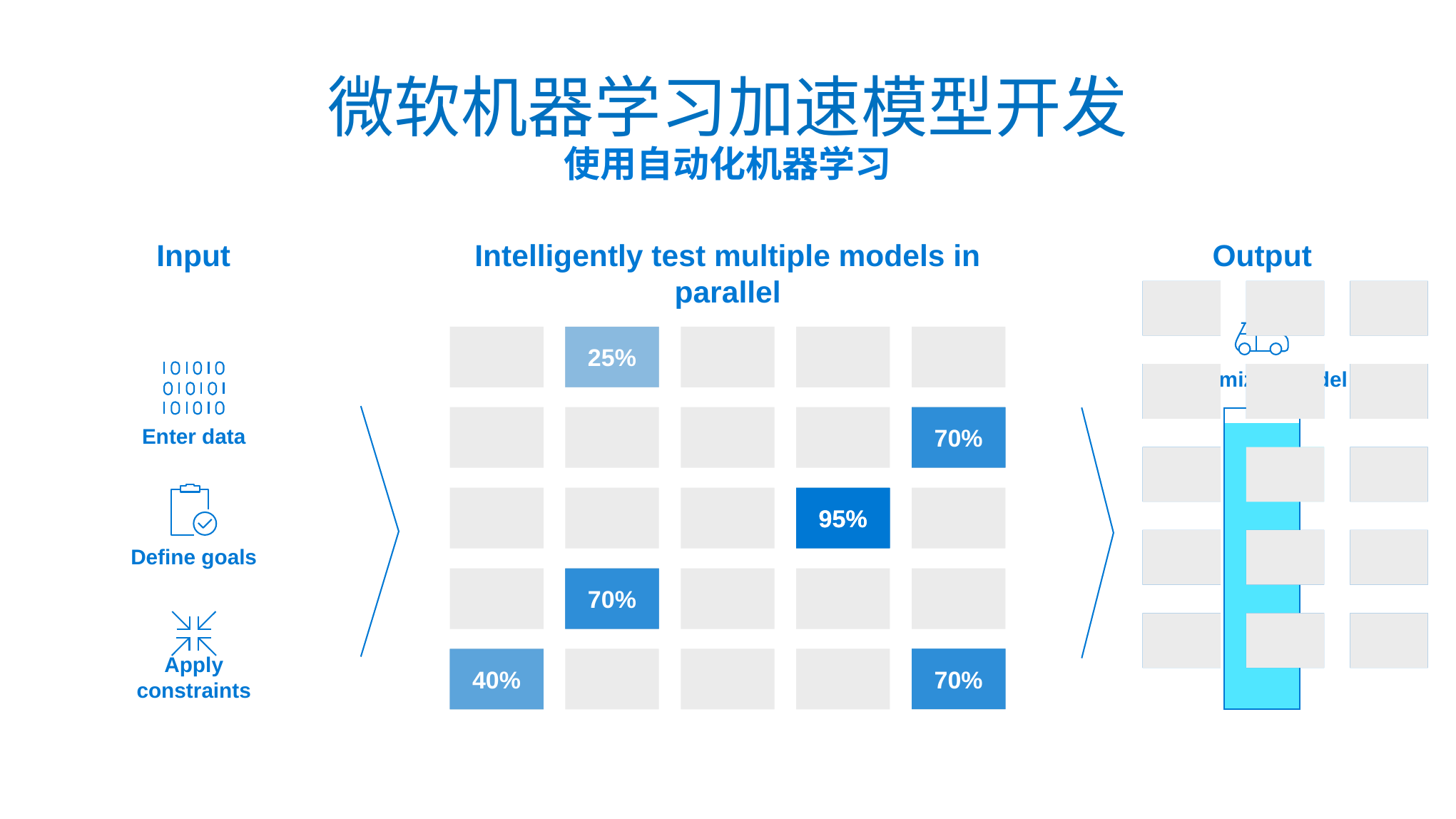

# 微软机器学习加速模型开发 使用自动化机器学习
Output
Intelligently test multiple models in parallel
Input

25%
Optimized model

25%
40%
70%

Enter data

25%
40%
70%
95%
95%

Define goals

25%
40%
70%

25%
40%
70%
25%
40%
Apply constraints